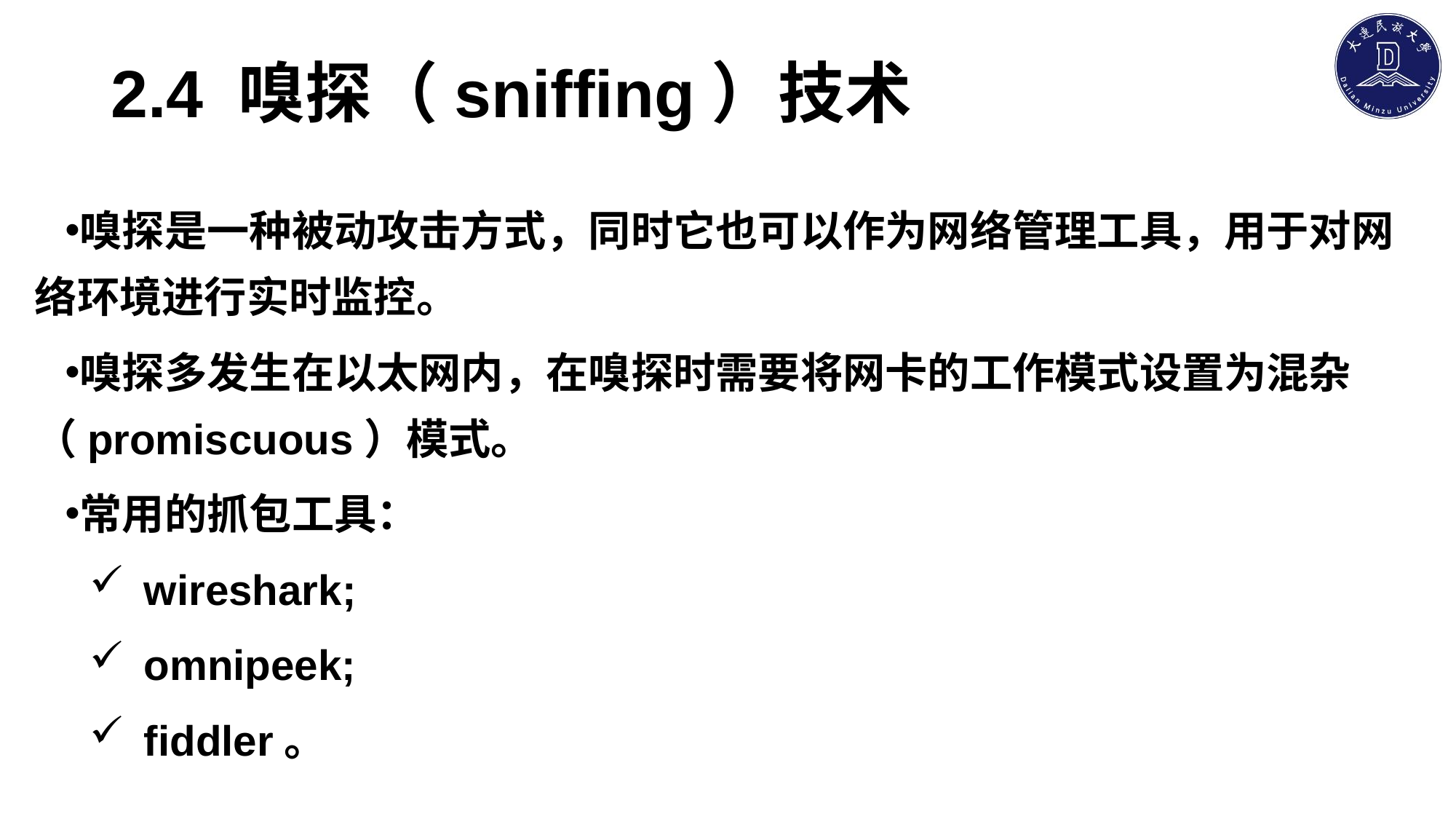

# 2.4 嗅探（sniffing）技术
嗅探是一种被动攻击方式，同时它也可以作为网络管理工具，用于对网络环境进行实时监控。
嗅探多发生在以太网内，在嗅探时需要将网卡的工作模式设置为混杂（promiscuous）模式。
常用的抓包工具：
wireshark;
omnipeek;
fiddler。